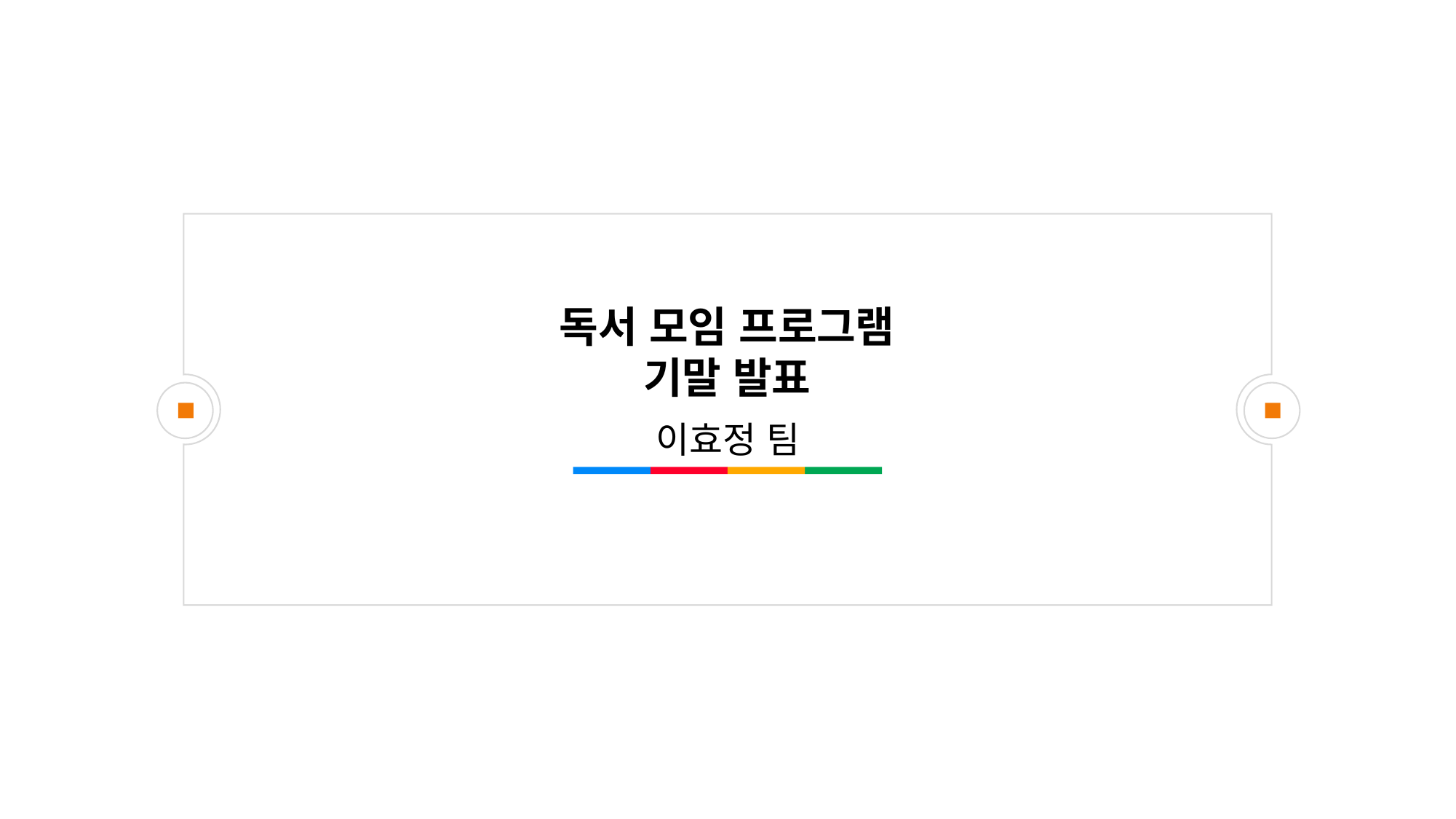

독서 모임 프로그램
기말 발표

이효정 팀